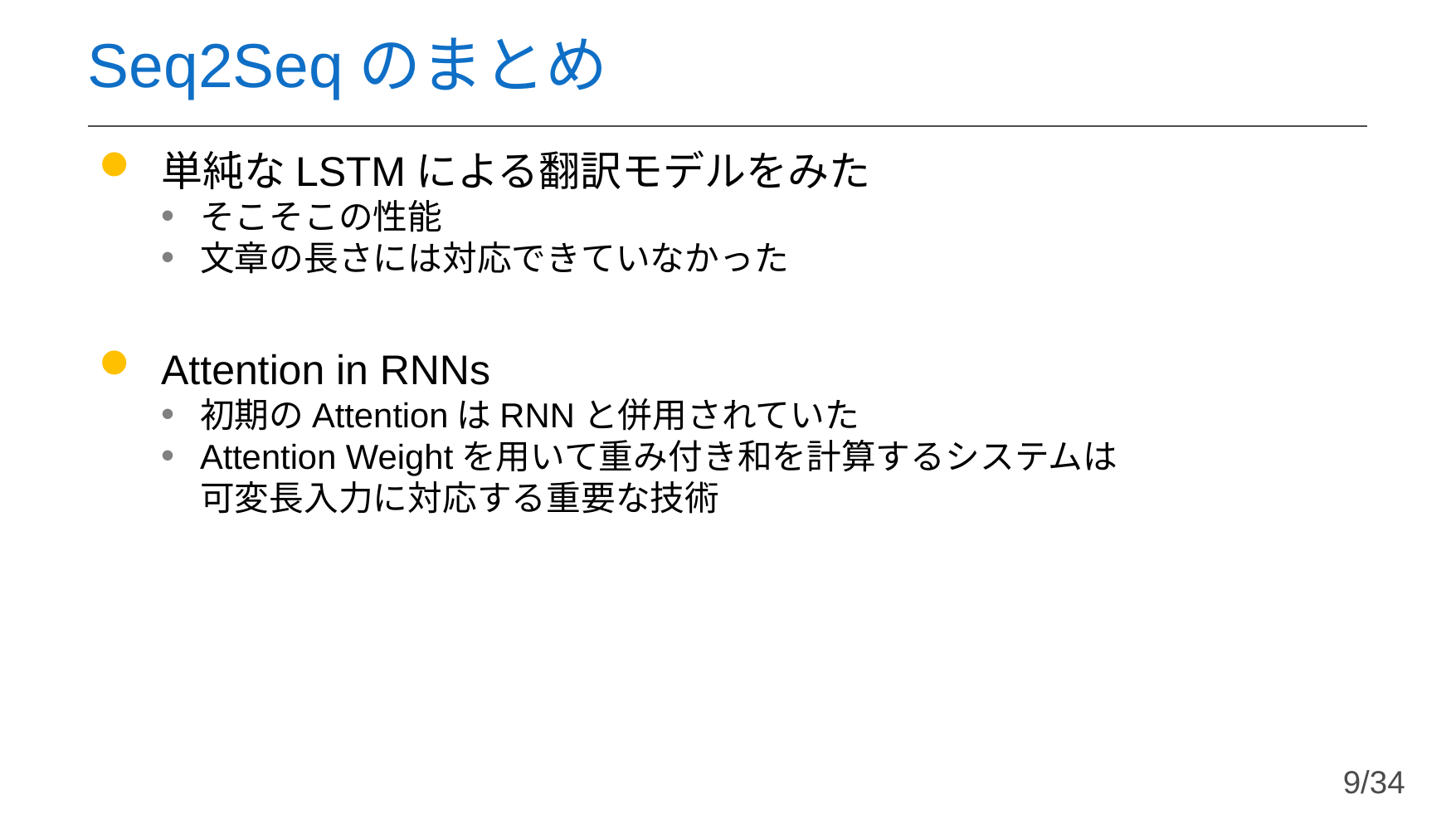

# Seq2Seqのまとめ
単純なLSTMによる翻訳モデルをみた
そこそこの性能
文章の長さには対応できていなかった

Attention in RNNs
初期のAttentionはRNNと併用されていた
Attention Weightを用いて重み付き和を計算するシステムは
可変長入力に対応する重要な技術
9/34